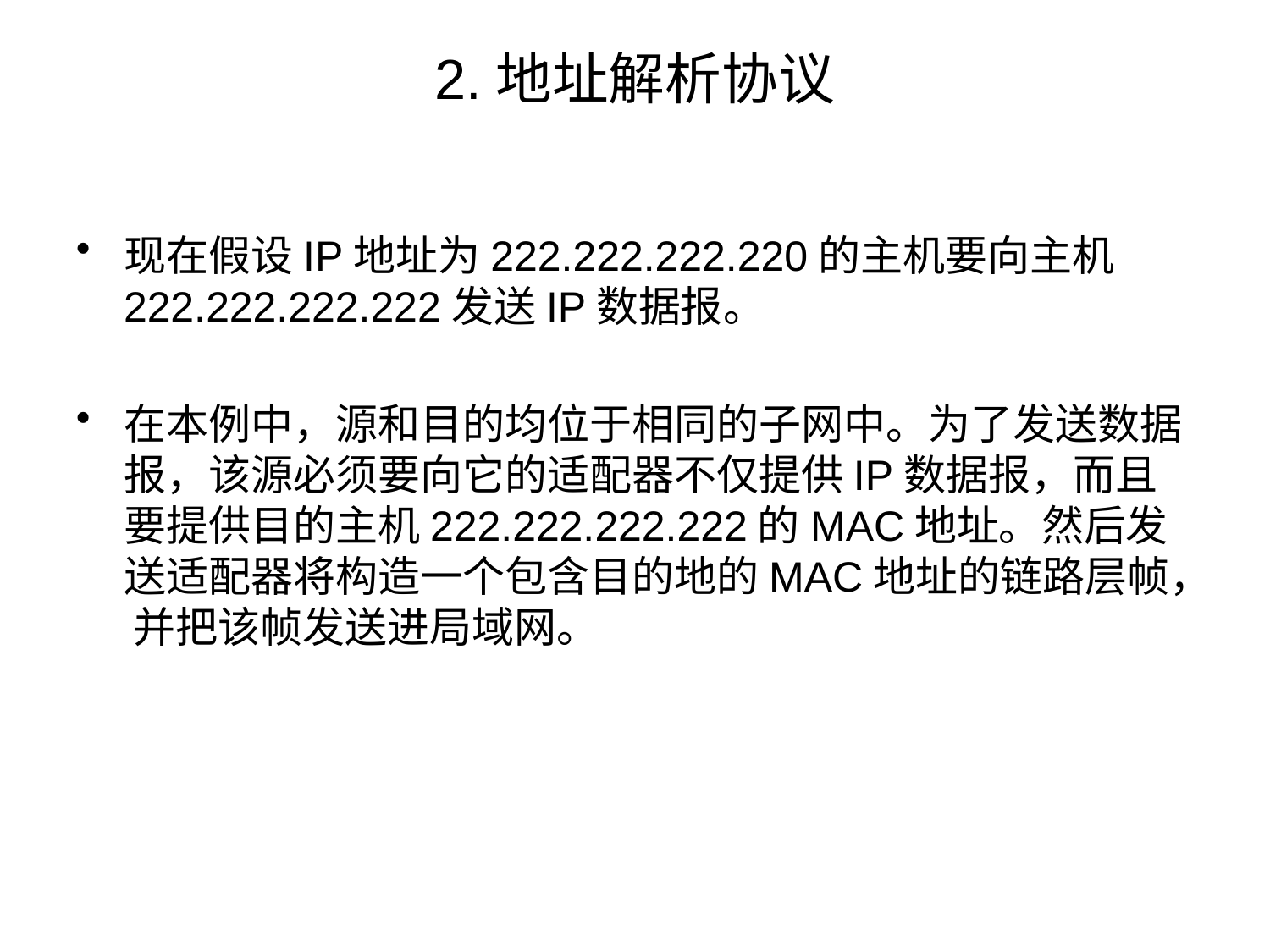

# 2.地址解析协议
现在假设IP地址为222.222.222.220的主机要向主机222.222.222.222发送IP数据报。

在本例中，源和目的均位于相同的子网中。为了发送数据报，该源必须要向它的适配器不仅提供IP数据报，而且要提供目的主机222.222.222.222的MAC地址。然后发送适配器将构造一个包含目的地的MAC地址的链路层帧， 并把该帧发送进局域网。